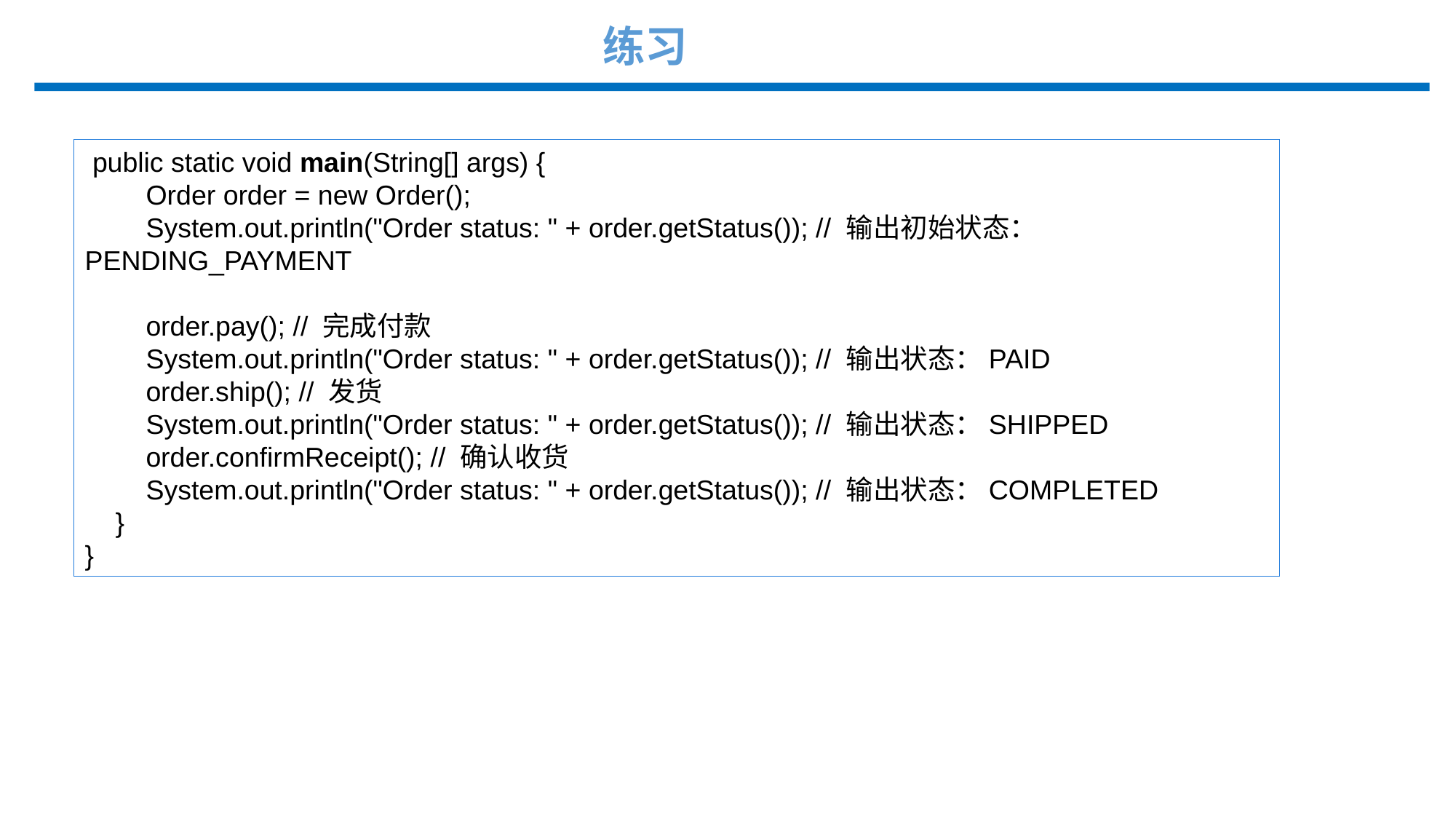

练习
 public static void main(String[] args) {
        Order order = new Order();
        System.out.println("Order status: " + order.getStatus()); // 输出初始状态：PENDING_PAYMENT

        order.pay(); // 完成付款
        System.out.println("Order status: " + order.getStatus()); // 输出状态：PAID
        order.ship(); // 发货
        System.out.println("Order status: " + order.getStatus()); // 输出状态：SHIPPED
        order.confirmReceipt(); // 确认收货
        System.out.println("Order status: " + order.getStatus()); // 输出状态：COMPLETED
    }
}